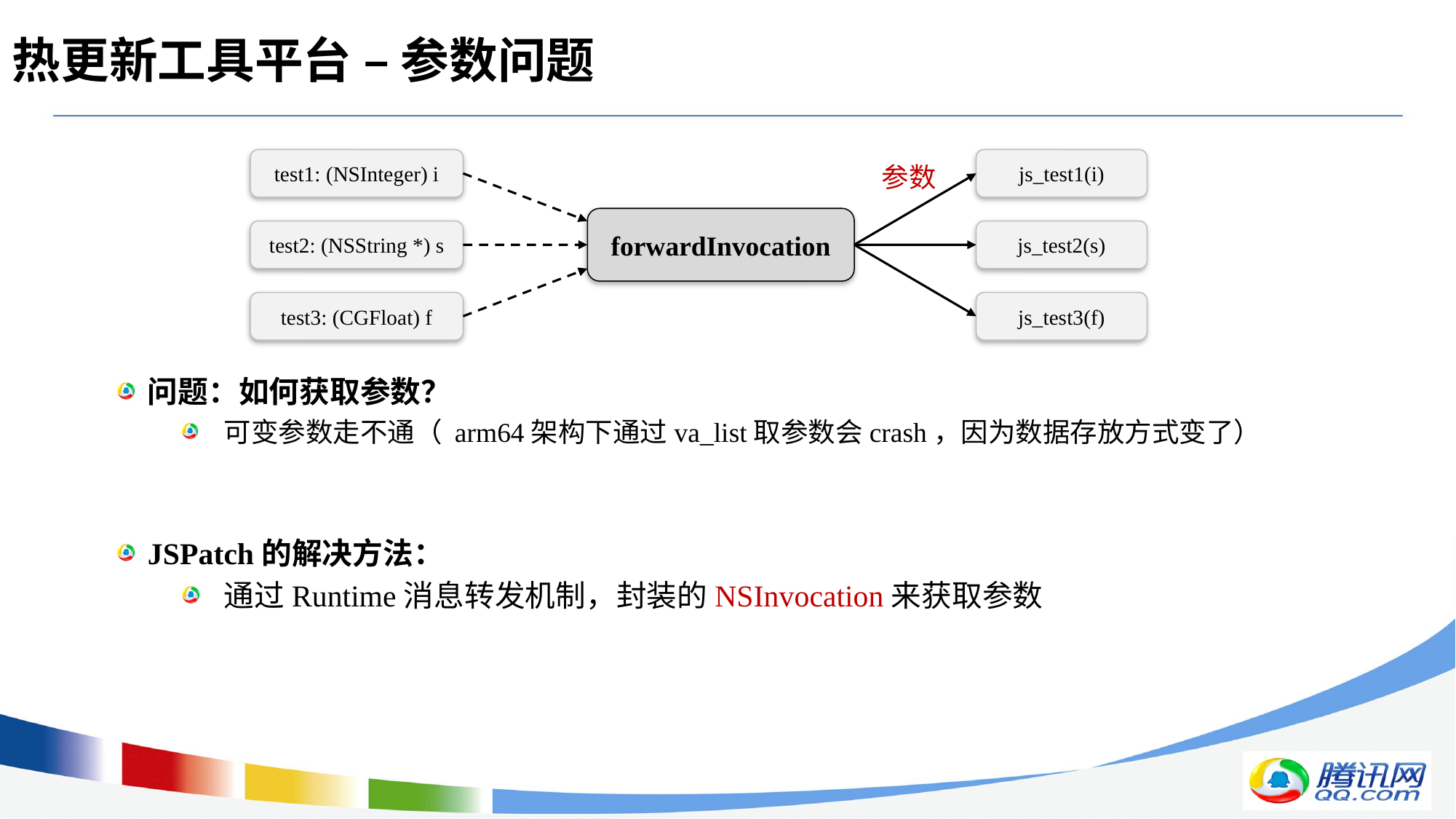

# 热更新工具平台 – 参数问题
js_test1(i)
test1: (NSInteger) i
参数
forwardInvocation
test2: (NSString *) s
js_test2(s)
js_test3(f)
test3: (CGFloat) f
问题：如何获取参数？
可变参数走不通（ arm64架构下通过va_list取参数会crash，因为数据存放方式变了）

JSPatch的解决方法：
通过Runtime消息转发机制，封装的NSInvocation来获取参数